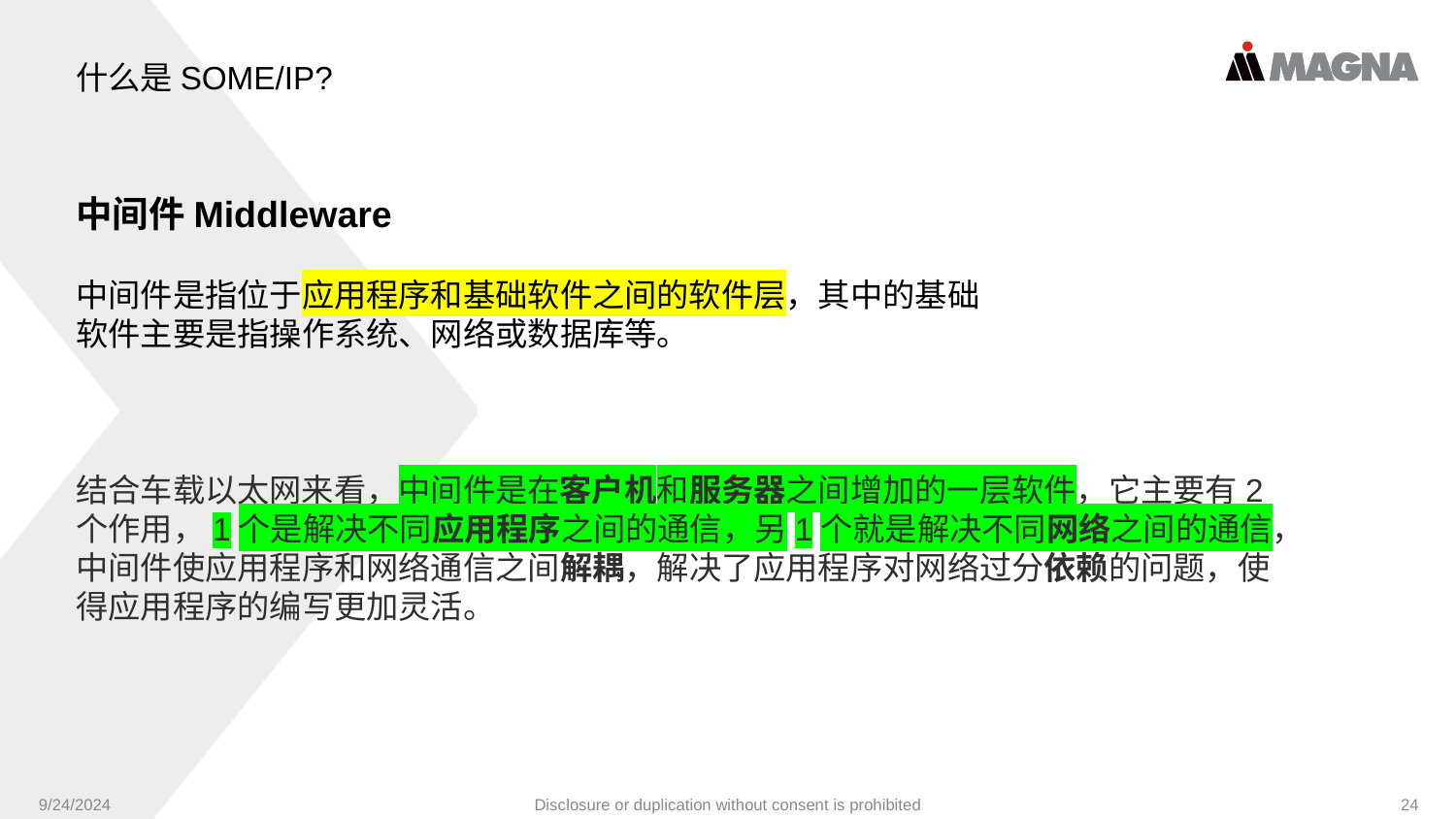

什么是SOME/IP?
中间件Middleware
中间件是指位于应用程序和基础软件之间的软件层，其中的基础软件主要是指操作系统、网络或数据库等。
结合车载以太网来看，中间件是在客户机和服务器之间增加的一层软件，它主要有2个作用，1个是解决不同应用程序之间的通信，另1个就是解决不同网络之间的通信，中间件使应用程序和网络通信之间解耦，解决了应用程序对网络过分依赖的问题，使得应用程序的编写更加灵活。
9/24/2024
Disclosure or duplication without consent is prohibited
24